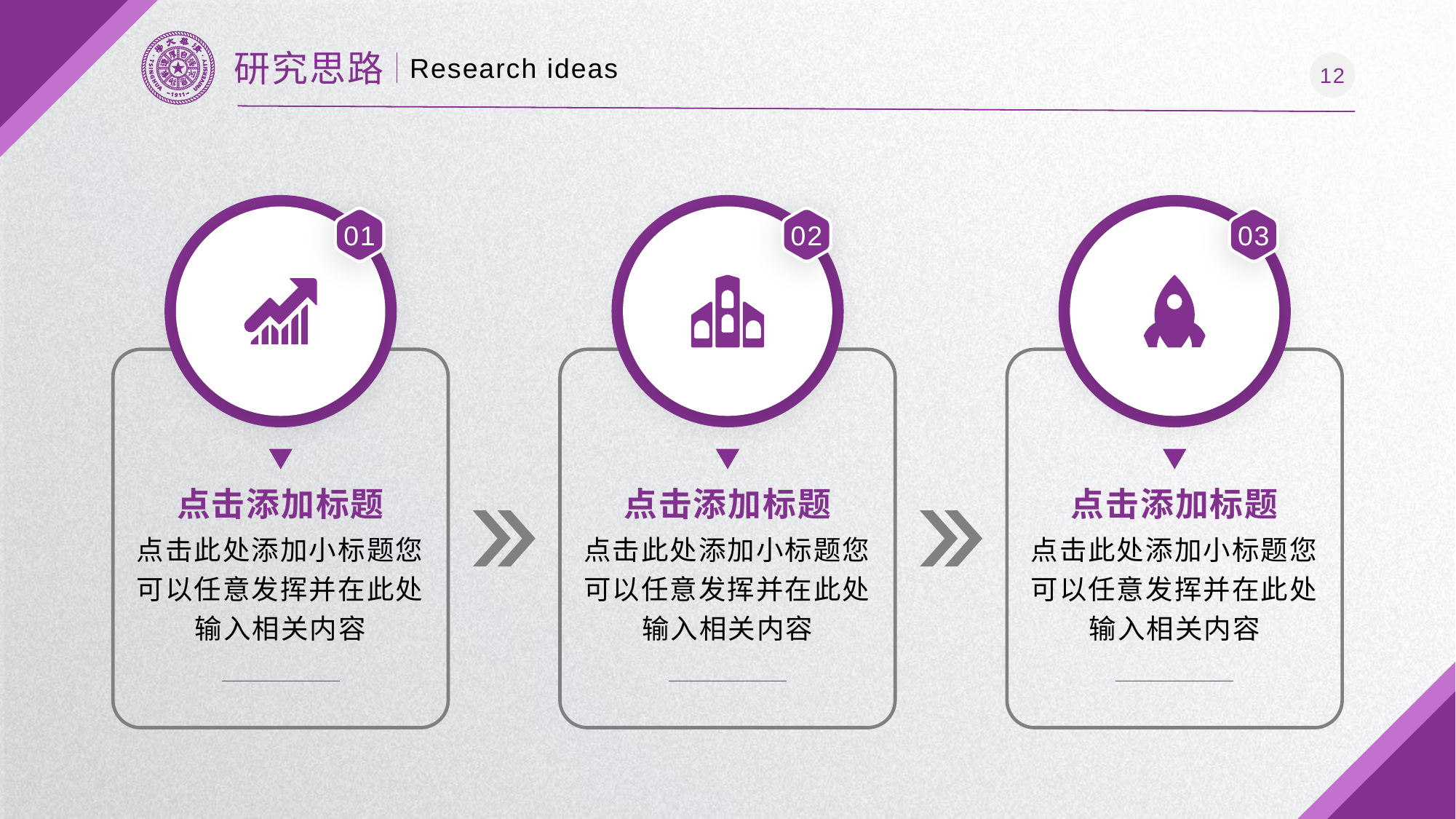

研究思路
Research ideas

01

02

03

点击添加标题
点击此处添加小标题您可以任意发挥并在此处输入相关内容

点击添加标题
点击此处添加小标题您可以任意发挥并在此处输入相关内容

点击添加标题
点击此处添加小标题您可以任意发挥并在此处输入相关内容